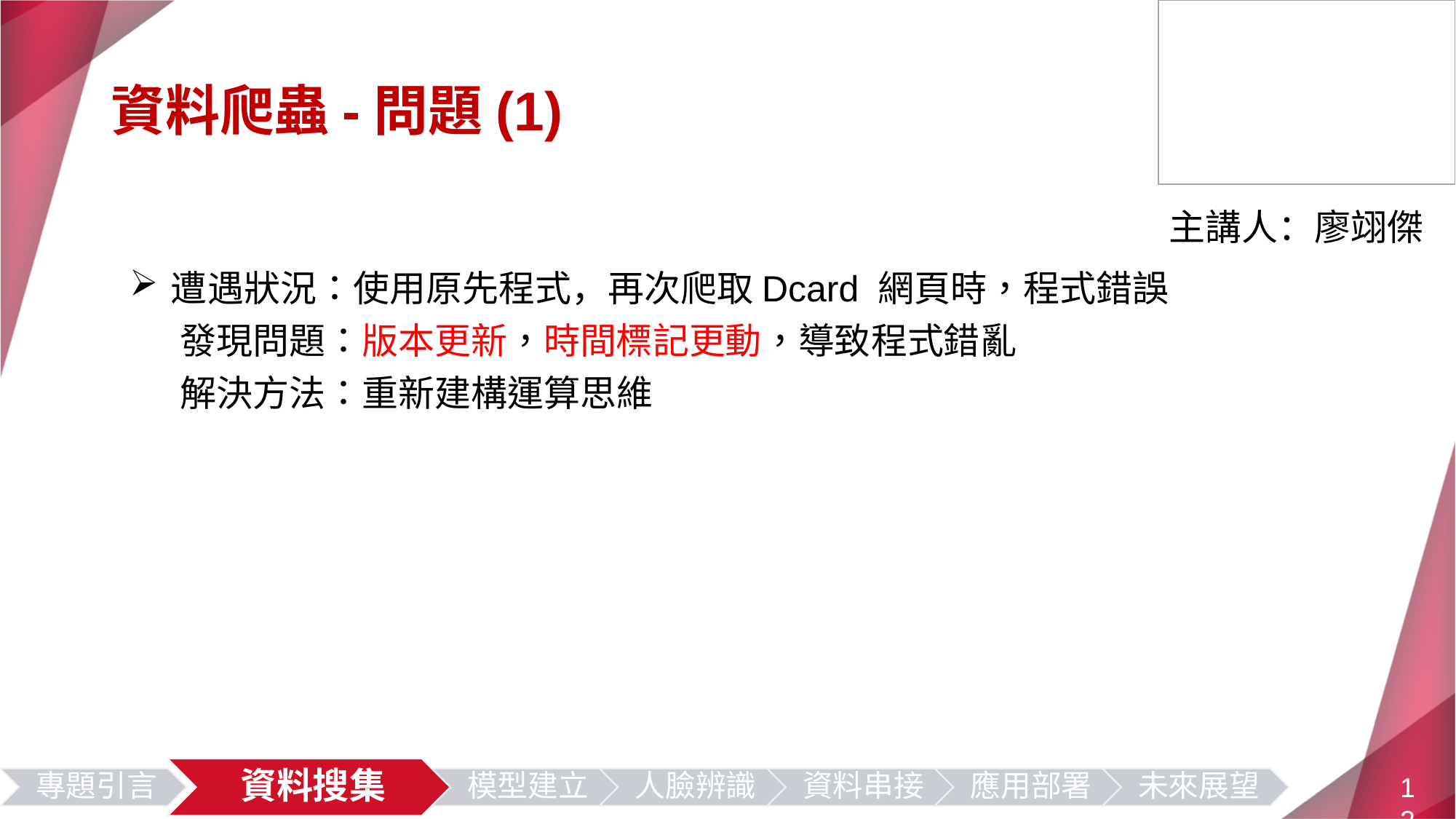

資料爬蟲-問題(1)

主講人：廖翊傑
遭遇狀況：使用原先程式，再次爬取Dcard 網頁時，程式錯誤
     發現問題：版本更新，時間標記更動，導致程式錯亂
     解決方法：重新建構運算思維

專題引言
資料搜集
模型建立
人臉辨識
資料串接
應用部署
未來展望
12